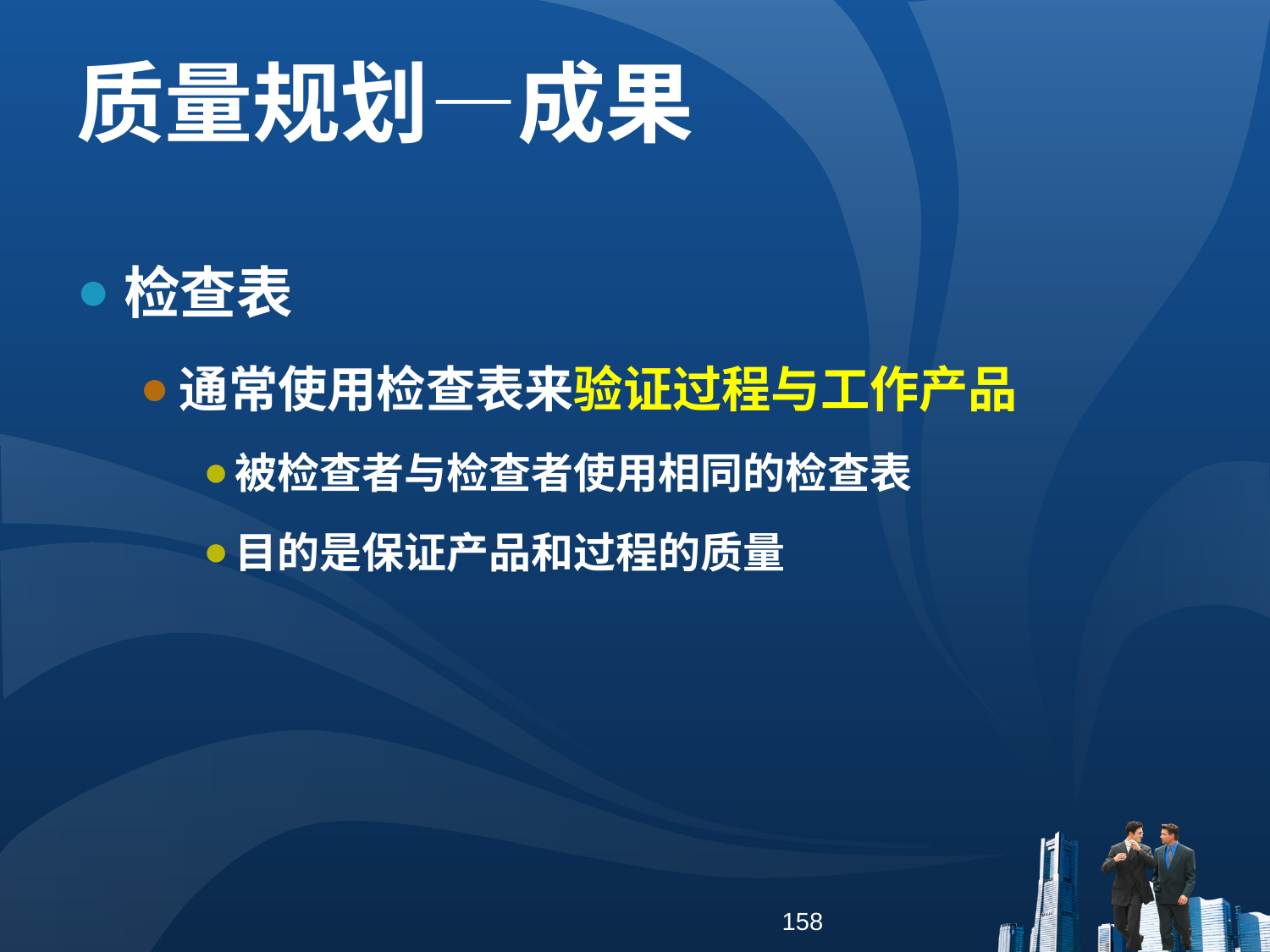

质量规划—成果
检查表
通常使用检查表来验证过程与工作产品
被检查者与检查者使用相同的检查表
目的是保证产品和过程的质量
158